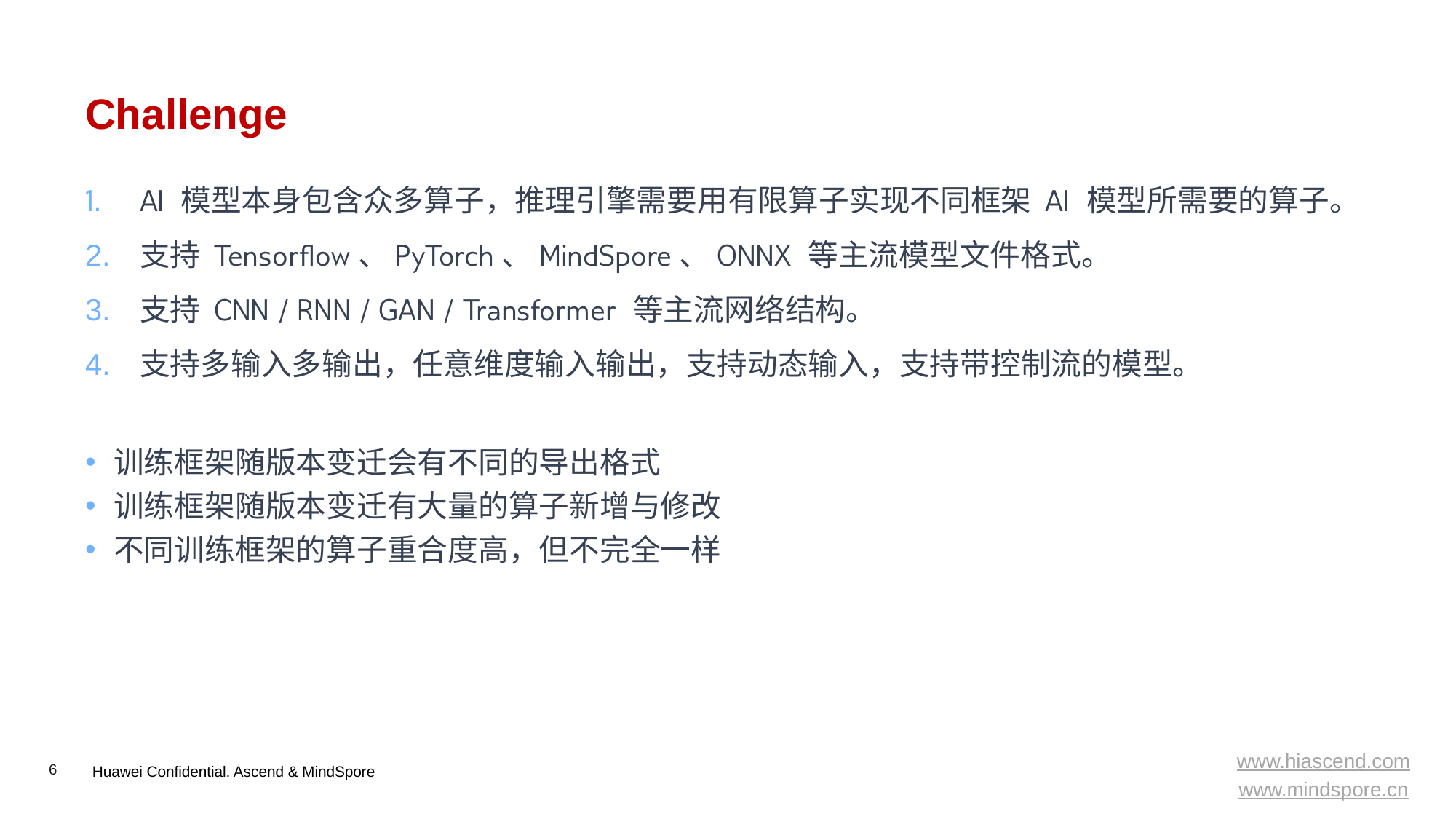

# Challenge
AI 模型本身包含众多算子，推理引擎需要用有限算子实现不同框架 AI 模型所需要的算子。
支持 Tensorflow、PyTorch、MindSpore、ONNX 等主流模型文件格式。
支持 CNN / RNN / GAN / Transformer 等主流网络结构。
支持多输入多输出，任意维度输入输出，支持动态输入，支持带控制流的模型。

训练框架随版本变迁会有不同的导出格式
训练框架随版本变迁有大量的算子新增与修改
不同训练框架的算子重合度高，但不完全一样